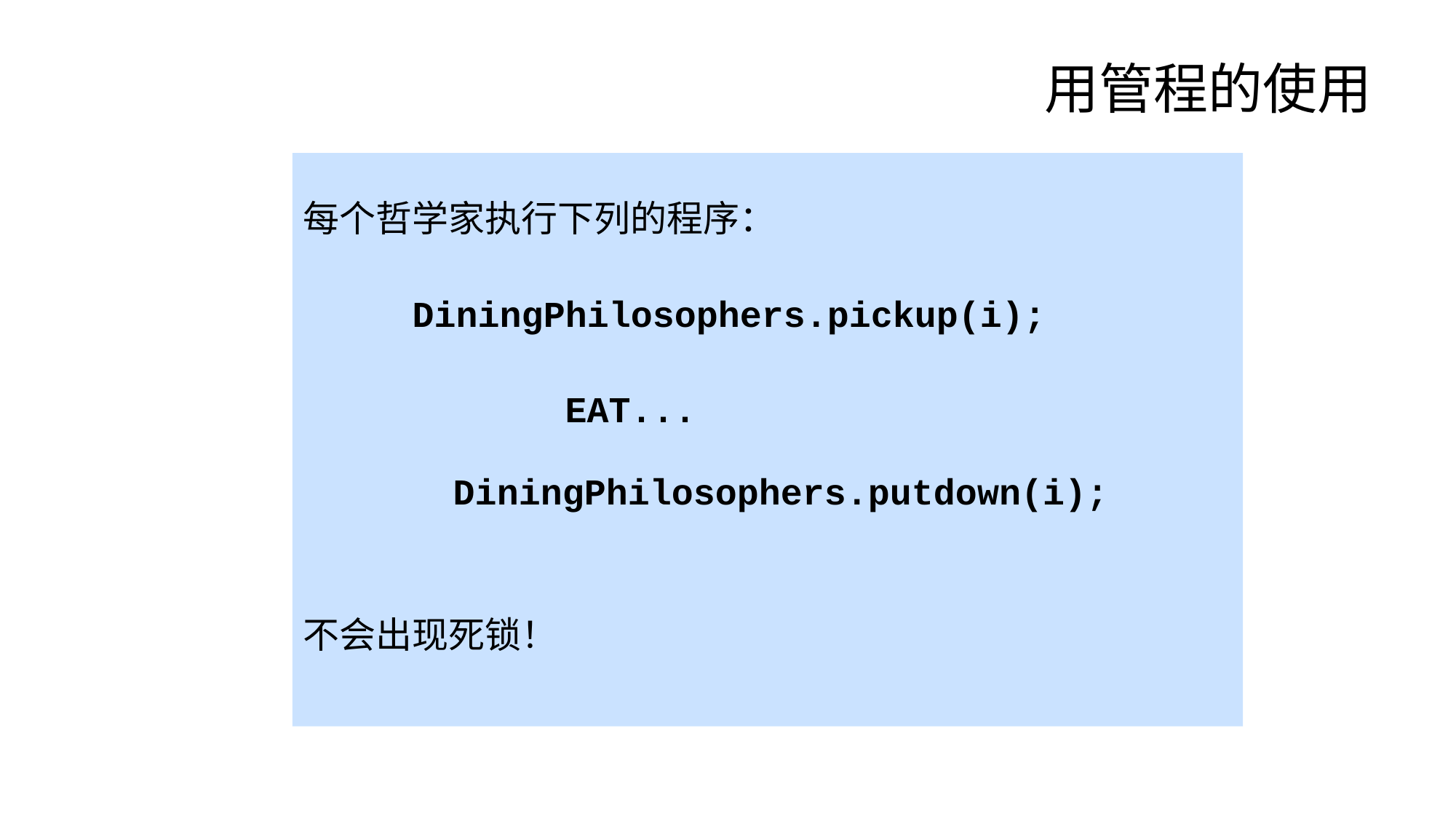

# 用管程的使用

每个哲学家执行下列的程序：

     DiningPhilosophers.pickup(i);

            EAT...
              			  				DiningPhilosophers.putdown(i);

不会出现死锁！